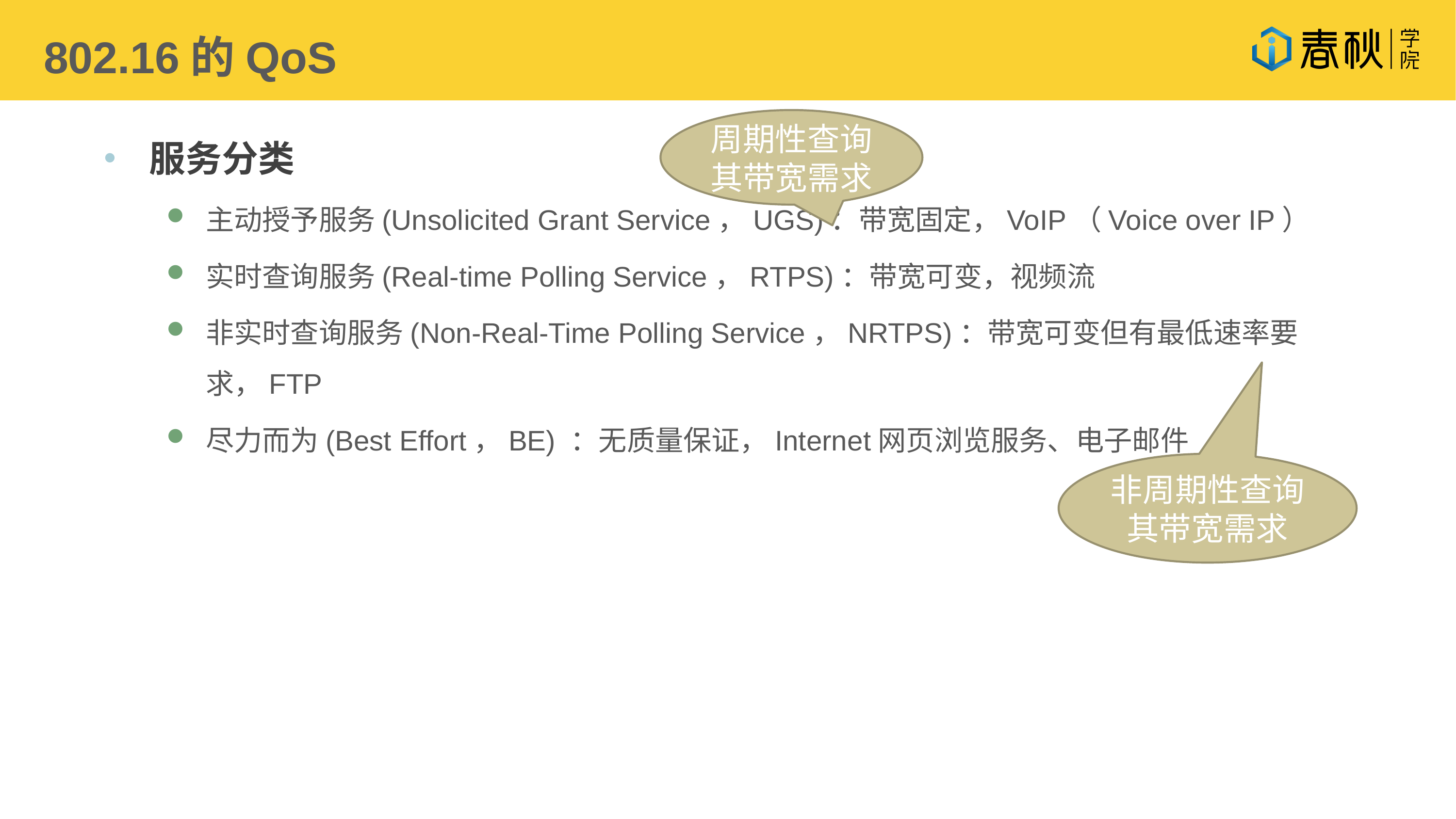

802.16的QoS
周期性查询其带宽需求
服务分类
主动授予服务(Unsolicited Grant Service，UGS)：带宽固定，VoIP（Voice over IP）
实时查询服务(Real-time Polling Service，RTPS)：带宽可变，视频流
非实时查询服务(Non-Real-Time Polling Service，NRTPS)：带宽可变但有最低速率要求，FTP
尽力而为(Best Effort，BE) ：无质量保证，Internet网页浏览服务、电子邮件
非周期性查询其带宽需求